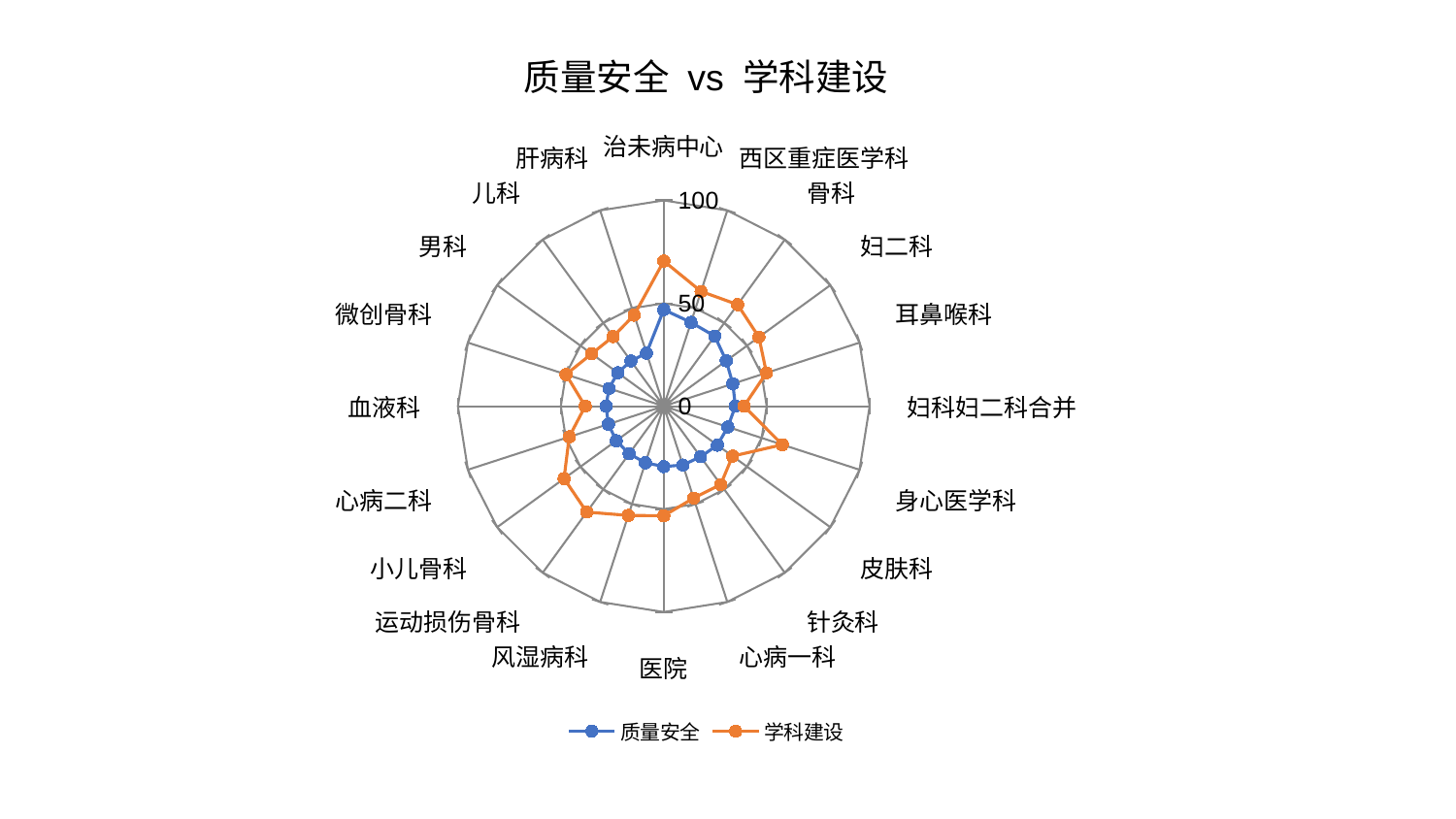

### Chart: 质量安全 vs 学科建设

| Category | 质量安全 | 学科建设 |
|---|---|---|
| 治未病中心 | 46.899537053593775 | 70.53043094904571 |
| 西区重症医学科 | 42.80024960057899 | 58.63593955212935 |
| 骨科 | 42.10950984060317 | 61.022710493016895 |
| 妇二科 | 37.531722536605706 | 57.131377933463426 |
| 耳鼻喉科 | 35.28143955553917 | 52.46141112643265 |
| 妇科妇二科合并 | 34.813688671598655 | 38.97650562833167 |
| 身心医学科 | 32.73598697858917 | 60.56725477294306 |
| 皮肤科 | 32.23063679701193 | 41.3190122366282 |
| 针灸科 | 30.388383248553605 | 47.04131439817536 |
| 心病一科 | 30.08519148227399 | 46.966003482482755 |
| 医院 | 29.358792742282596 | 53.240771057806725 |
| 风湿病科 | 28.894512315128388 | 55.81133038824216 |
| 运动损伤骨科 | 28.56826061537448 | 63.615707502516514 |
| 小儿骨科 | 28.56049562426144 | 59.85276749207951 |
| 心病二科 | 28.24858382206984 | 48.28276058996214 |
| 血液科 | 28.035710529434887 | 38.149978036796966 |
| 微创骨科 | 27.956826360570687 | 49.91078021020037 |
| 男科 | 27.610990587843638 | 43.32228767473705 |
| 儿科 | 27.175731953318056 | 41.824083496534605 |
| 肝病科 | 27.129640884623022 | 46.52164802763954 |
4